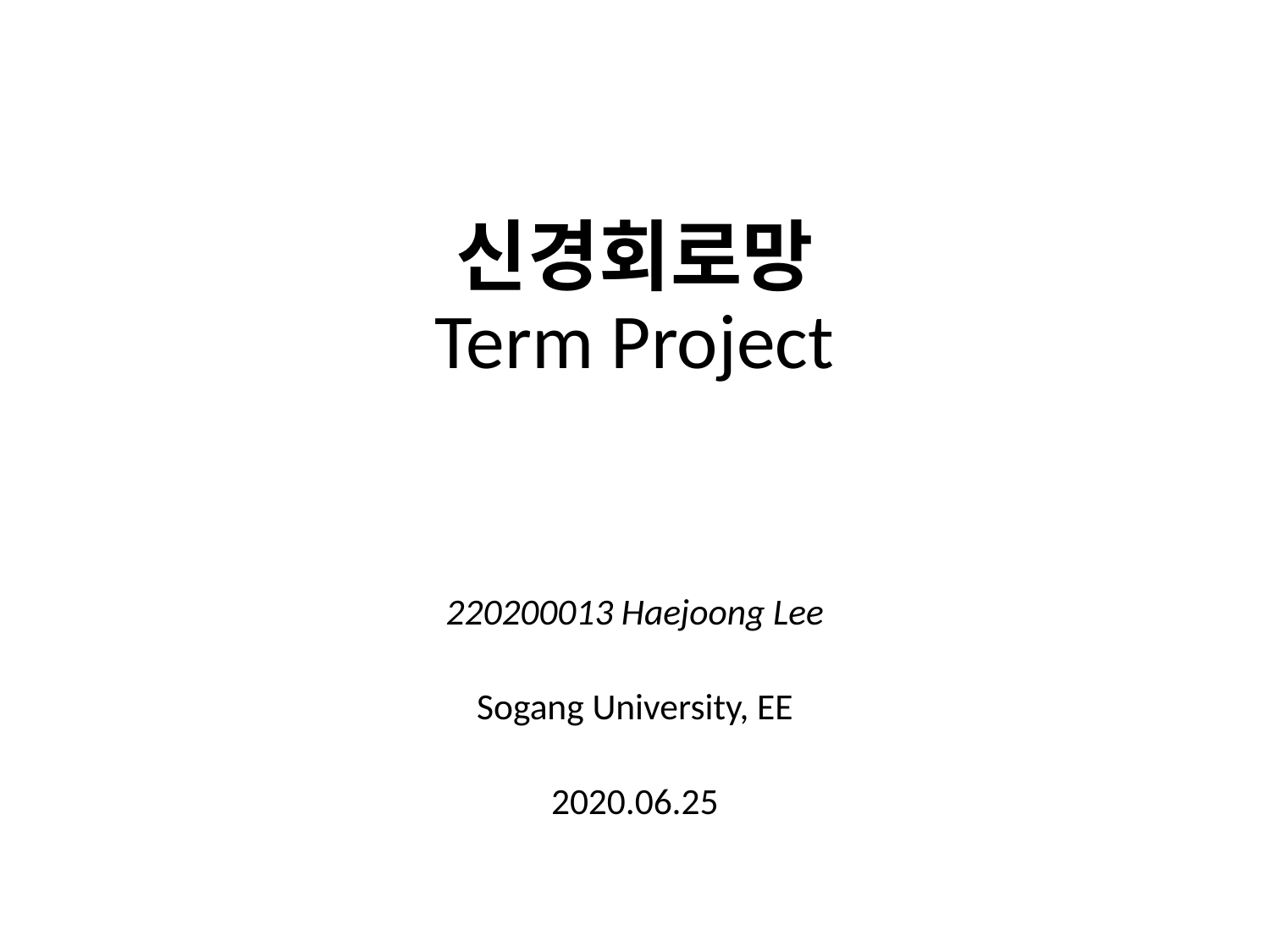

# 신경회로망 Term Project
220200013 Haejoong Lee

Sogang University, EE

2020.06.25